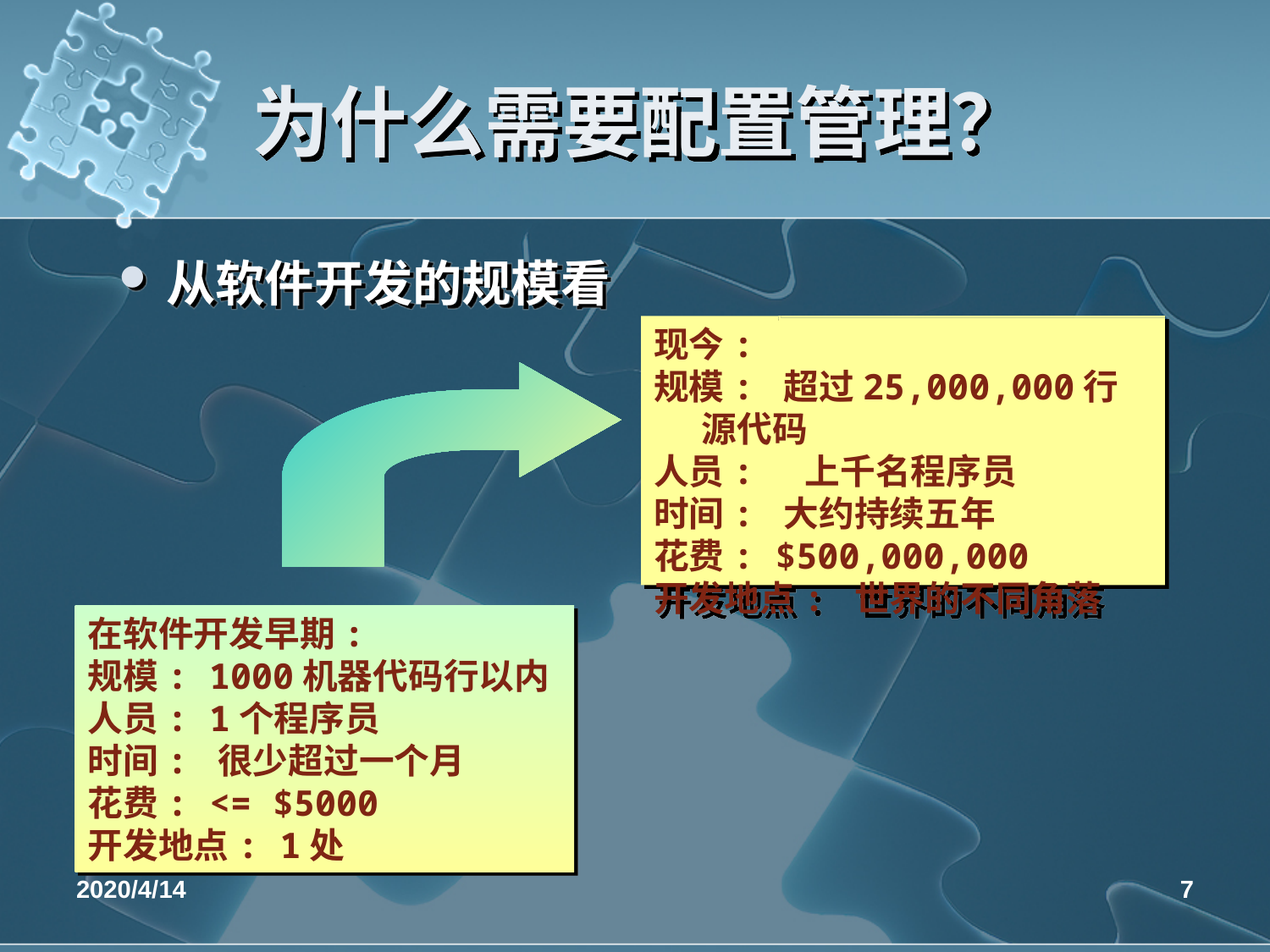

# 为什么需要配置管理？
从软件开发的规模看
现今:
规模: 超过25,000,000行源代码
人员:  上千名程序员
时间: 大约持续五年
花费: $500,000,000
开发地点: 世界的不同角落

在软件开发早期:
规模: 1000机器代码行以内
人员: 1个程序员
时间: 很少超过一个月
花费: <= $5000
开发地点: 1处
2020/4/14
7